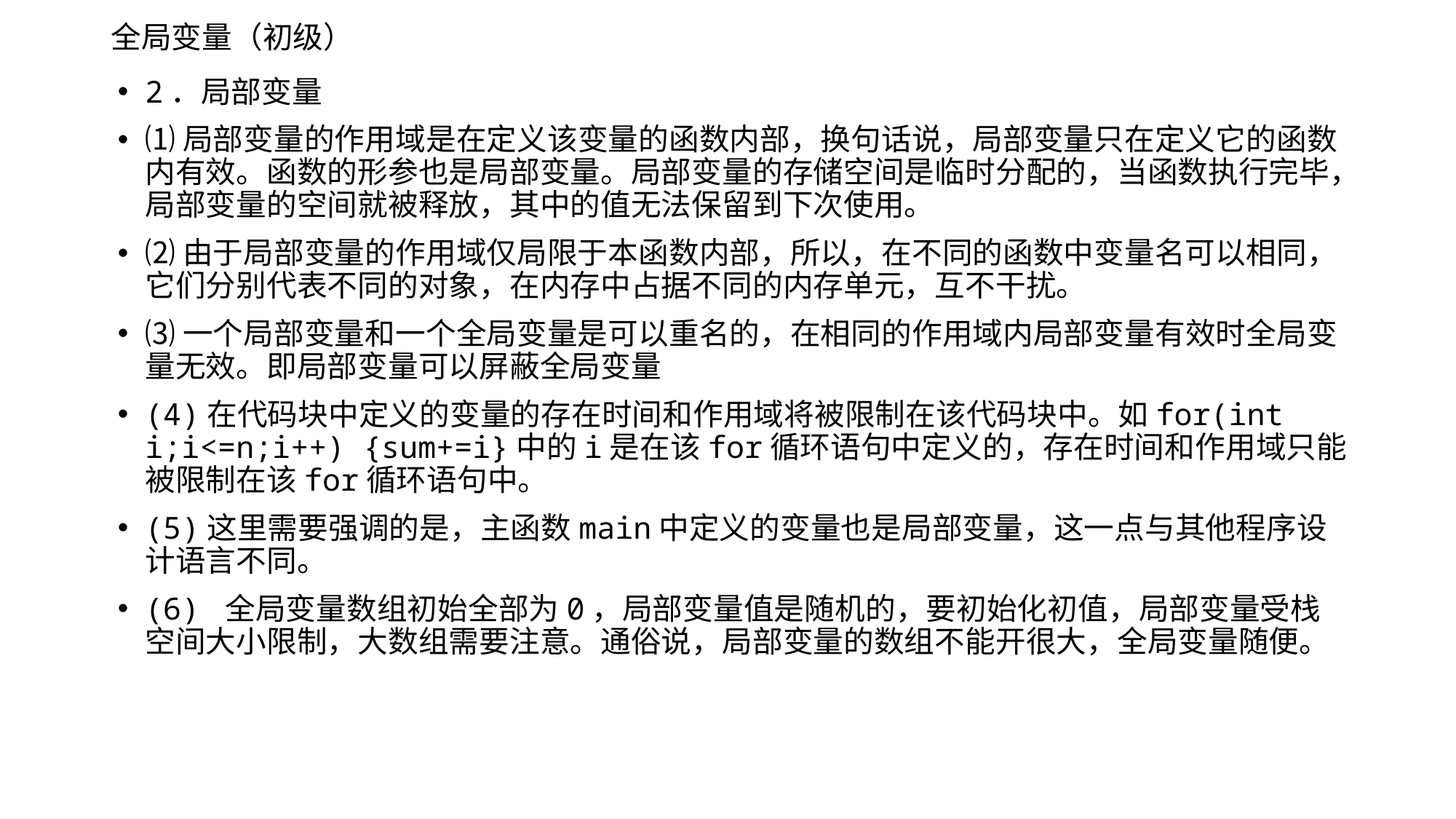

# 全局变量（初级）
2．局部变量
⑴局部变量的作用域是在定义该变量的函数内部，换句话说，局部变量只在定义它的函数内有效。函数的形参也是局部变量。局部变量的存储空间是临时分配的，当函数执行完毕，局部变量的空间就被释放，其中的值无法保留到下次使用。
⑵由于局部变量的作用域仅局限于本函数内部，所以，在不同的函数中变量名可以相同，它们分别代表不同的对象，在内存中占据不同的内存单元，互不干扰。
⑶一个局部变量和一个全局变量是可以重名的，在相同的作用域内局部变量有效时全局变量无效。即局部变量可以屏蔽全局变量
(4)在代码块中定义的变量的存在时间和作用域将被限制在该代码块中。如for(int i;i<=n;i++) {sum+=i}中的i是在该for循环语句中定义的，存在时间和作用域只能被限制在该for循环语句中。
(5)这里需要强调的是，主函数main中定义的变量也是局部变量，这一点与其他程序设计语言不同。
(6) 全局变量数组初始全部为0，局部变量值是随机的，要初始化初值，局部变量受栈空间大小限制，大数组需要注意。通俗说，局部变量的数组不能开很大，全局变量随便。